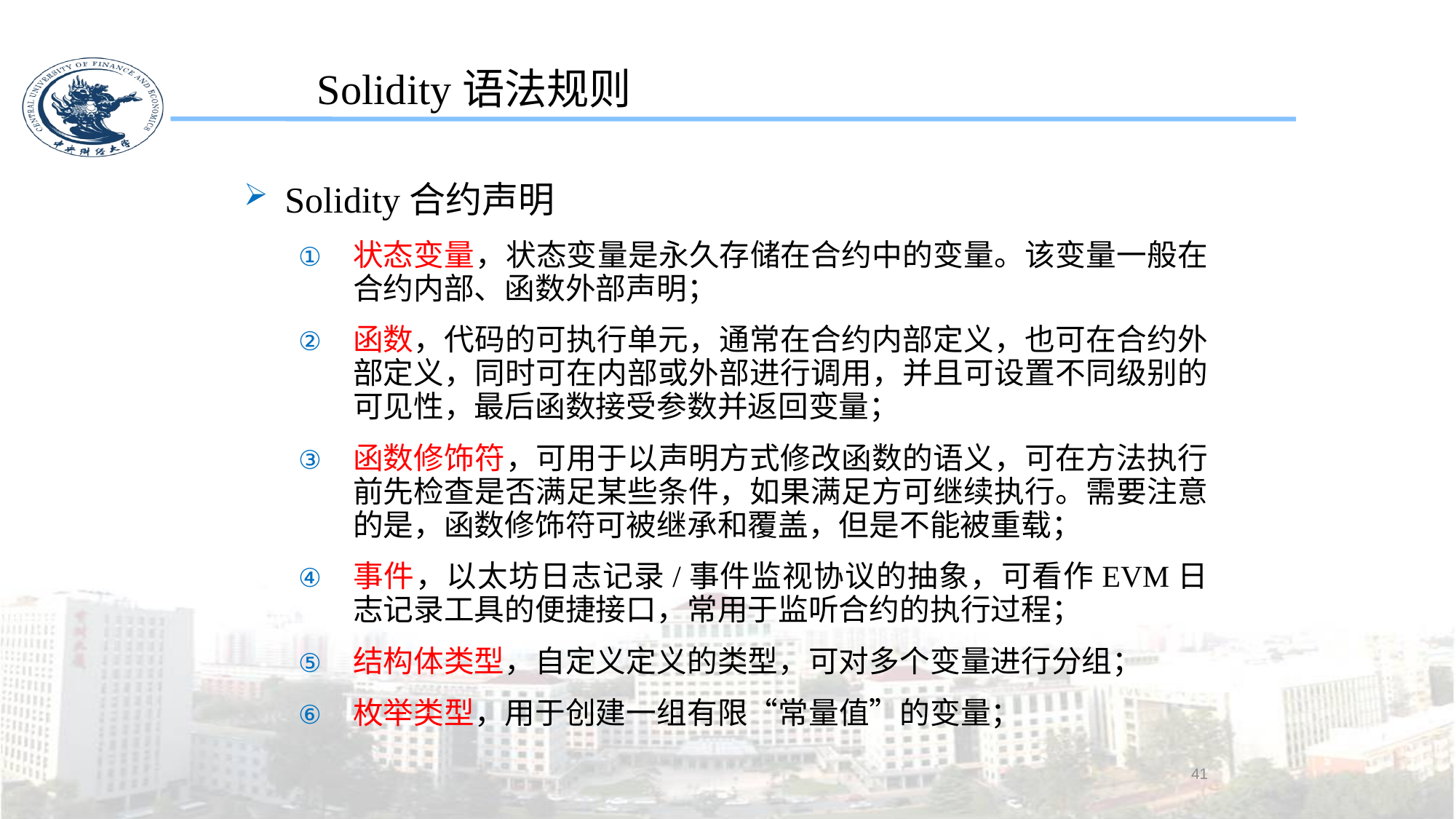

Solidity语法规则
Solidity合约声明
状态变量，状态变量是永久存储在合约中的变量。该变量一般在合约内部、函数外部声明；
函数，代码的可执行单元，通常在合约内部定义，也可在合约外部定义，同时可在内部或外部进行调用，并且可设置不同级别的可见性，最后函数接受参数并返回变量；
函数修饰符，可用于以声明方式修改函数的语义，可在方法执行前先检查是否满足某些条件，如果满足方可继续执行。需要注意的是，函数修饰符可被继承和覆盖，但是不能被重载；
事件，以太坊日志记录/事件监视协议的抽象，可看作EVM日志记录工具的便捷接口，常用于监听合约的执行过程；
结构体类型，自定义定义的类型，可对多个变量进行分组；
枚举类型，用于创建一组有限“常量值”的变量；
41